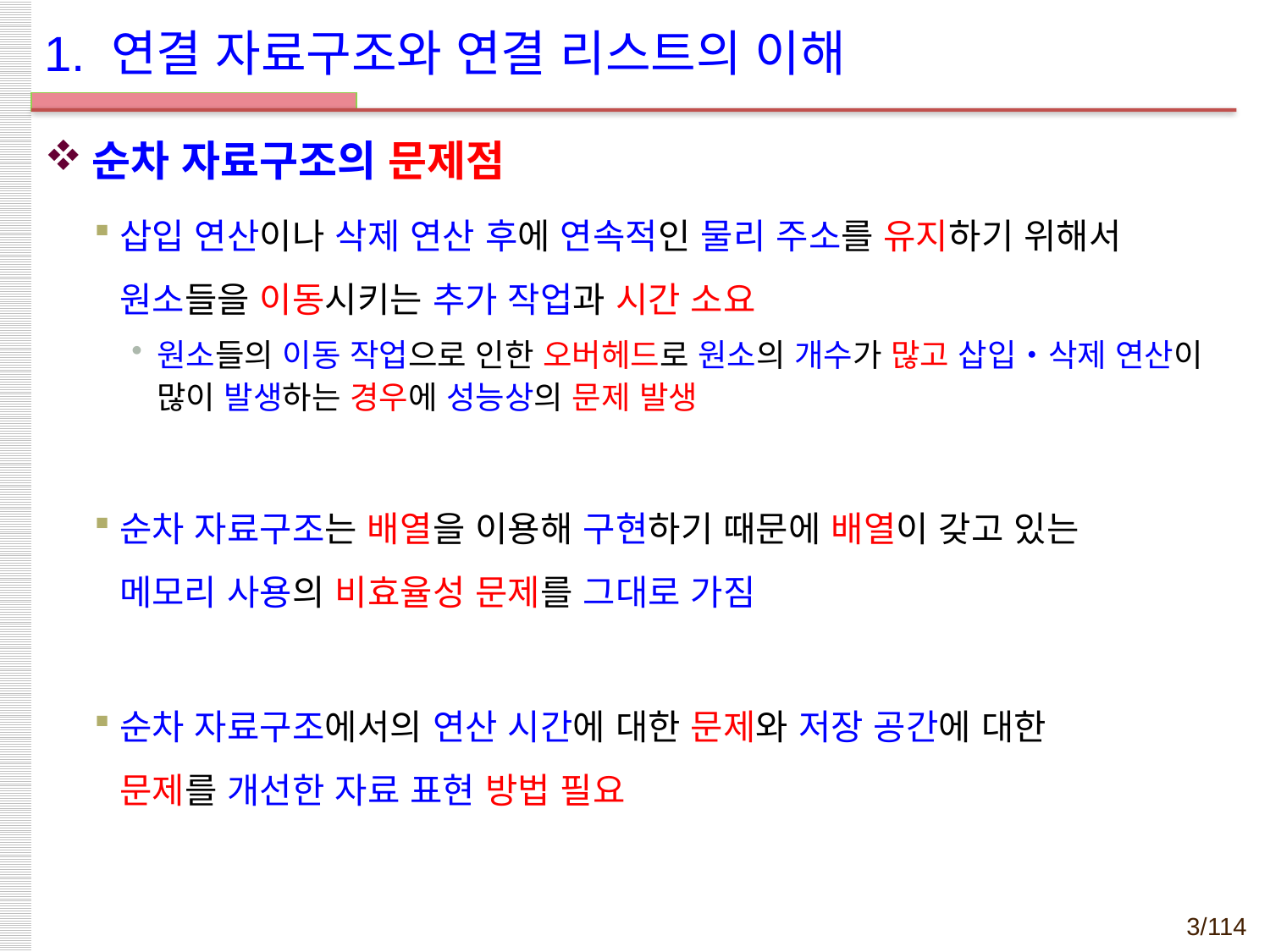

# 1. 연결 자료구조와 연결 리스트의 이해
순차 자료구조의 문제점
삽입 연산이나 삭제 연산 후에 연속적인 물리 주소를 유지하기 위해서 원소들을 이동시키는 추가 작업과 시간 소요
원소들의 이동 작업으로 인한 오버헤드로 원소의 개수가 많고 삽입・삭제 연산이 많이 발생하는 경우에 성능상의 문제 발생

순차 자료구조는 배열을 이용해 구현하기 때문에 배열이 갖고 있는
메모리 사용의 비효율성 문제를 그대로 가짐

순차 자료구조에서의 연산 시간에 대한 문제와 저장 공간에 대한
문제를 개선한 자료 표현 방법 필요